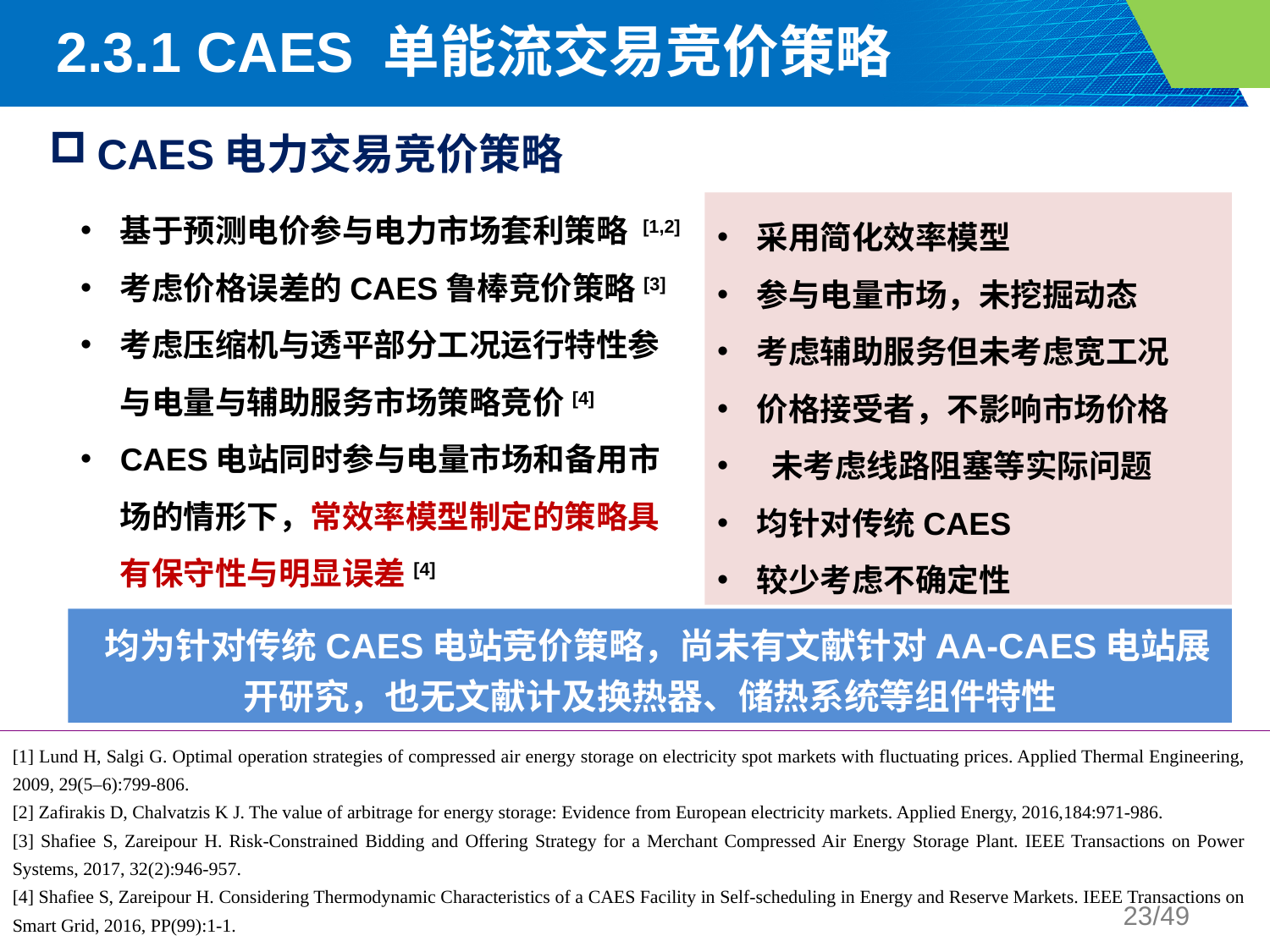

2.3.1 CAES 单能流交易竞价策略
CAES电力交易竞价策略
基于预测电价参与电力市场套利策略 [1,2]
考虑价格误差的CAES鲁棒竞价策略[3]
考虑压缩机与透平部分工况运行特性参与电量与辅助服务市场策略竞价[4]
CAES电站同时参与电量市场和备用市场的情形下，常效率模型制定的策略具有保守性与明显误差[4]
采用简化效率模型
参与电量市场，未挖掘动态
考虑辅助服务但未考虑宽工况
价格接受者，不影响市场价格
 未考虑线路阻塞等实际问题
均针对传统CAES
较少考虑不确定性
 均为针对传统CAES电站竞价策略，尚未有文献针对AA-CAES电站展开研究，也无文献计及换热器、储热系统等组件特性
[1] Lund H, Salgi G. Optimal operation strategies of compressed air energy storage on electricity spot markets with fluctuating prices. Applied Thermal Engineering, 2009, 29(5–6):799-806.
[2] Zafirakis D, Chalvatzis K J. The value of arbitrage for energy storage: Evidence from European electricity markets. Applied Energy, 2016,184:971-986.
[3] Shafiee S, Zareipour H. Risk-Constrained Bidding and Offering Strategy for a Merchant Compressed Air Energy Storage Plant. IEEE Transactions on Power Systems, 2017, 32(2):946-957.
[4] Shafiee S, Zareipour H. Considering Thermodynamic Characteristics of a CAES Facility in Self-scheduling in Energy and Reserve Markets. IEEE Transactions on Smart Grid, 2016, PP(99):1-1.